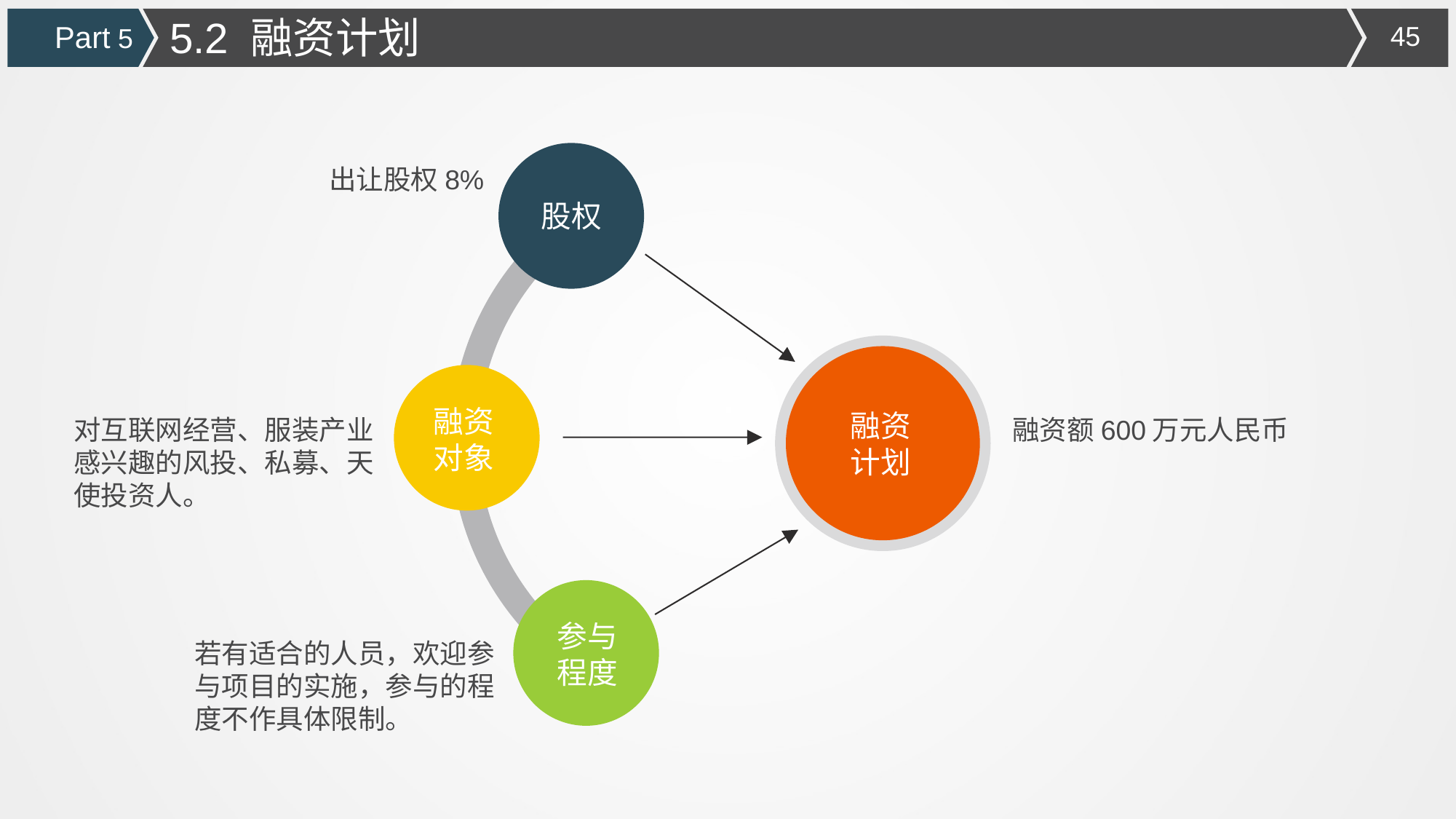

5.2 融资计划
Part 5

出让股权8%
股权

融资对象
融资计划
对互联网经营、服装产业感兴趣的风投、私募、天使投资人。
融资额600万元人民币

参与程度
若有适合的人员，欢迎参与项目的实施，参与的程度不作具体限制。